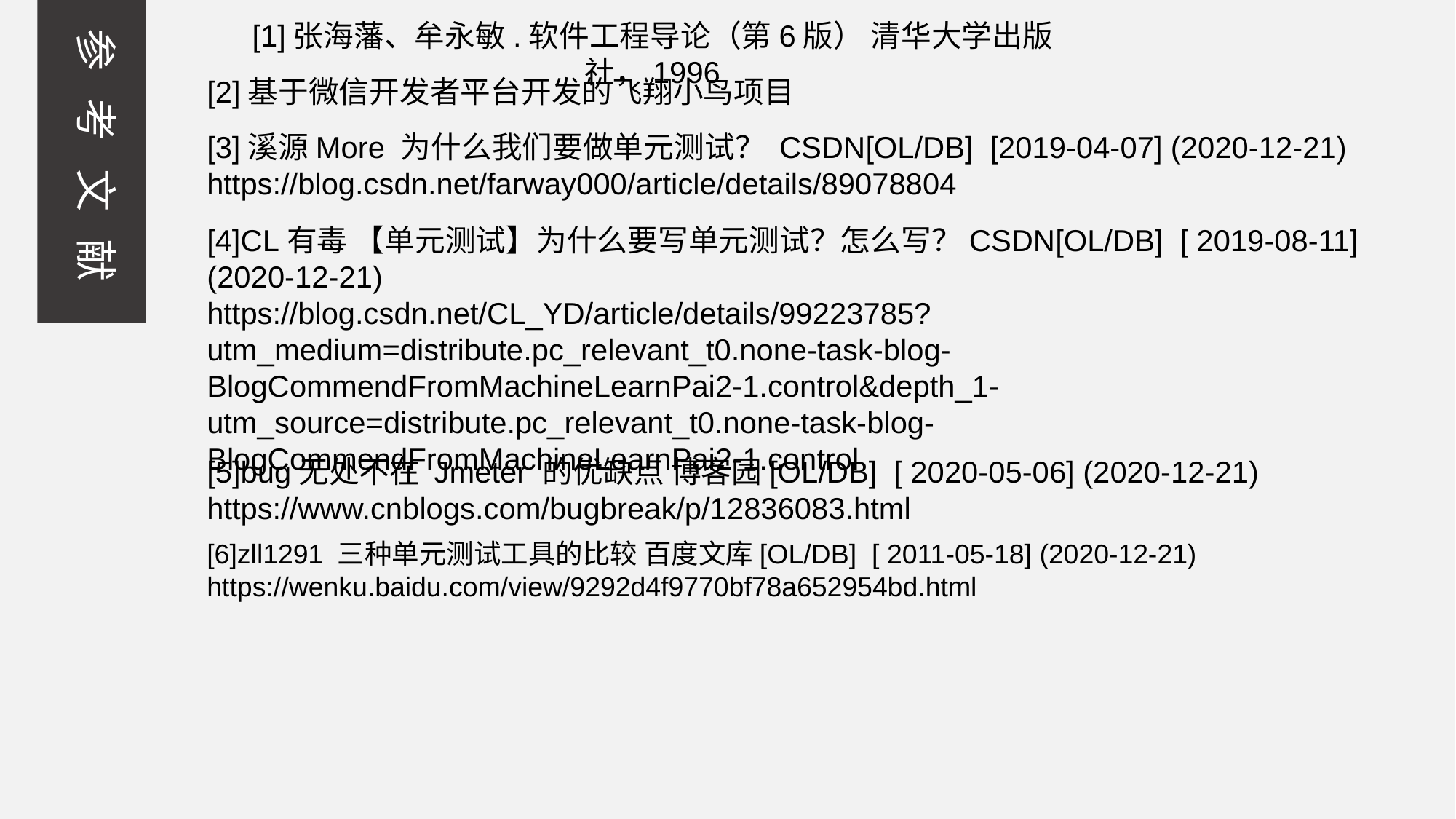

[1]张海藩、牟永敏.软件工程导论（第6版） 清华大学出版社，1996
参 考 文 献
[2]基于微信开发者平台开发的飞翔小鸟项目
[3]溪源More 为什么我们要做单元测试？ CSDN[OL/DB]  [2019-04-07] (2020-12-21)
https://blog.csdn.net/farway000/article/details/89078804
[4]CL有毒 【单元测试】为什么要写单元测试？怎么写？CSDN[OL/DB]  [ 2019-08-11] (2020-12-21)
https://blog.csdn.net/CL_YD/article/details/99223785?utm_medium=distribute.pc_relevant_t0.none-task-blog-BlogCommendFromMachineLearnPai2-1.control&depth_1-utm_source=distribute.pc_relevant_t0.none-task-blog-BlogCommendFromMachineLearnPai2-1.control
[5]bug无处不在 Jmeter 的优缺点 博客园[OL/DB]  [ 2020-05-06] (2020-12-21)
https://www.cnblogs.com/bugbreak/p/12836083.html
[6]zll1291 三种单元测试工具的比较 百度文库[OL/DB]  [ 2011-05-18] (2020-12-21)
https://wenku.baidu.com/view/9292d4f9770bf78a652954bd.html